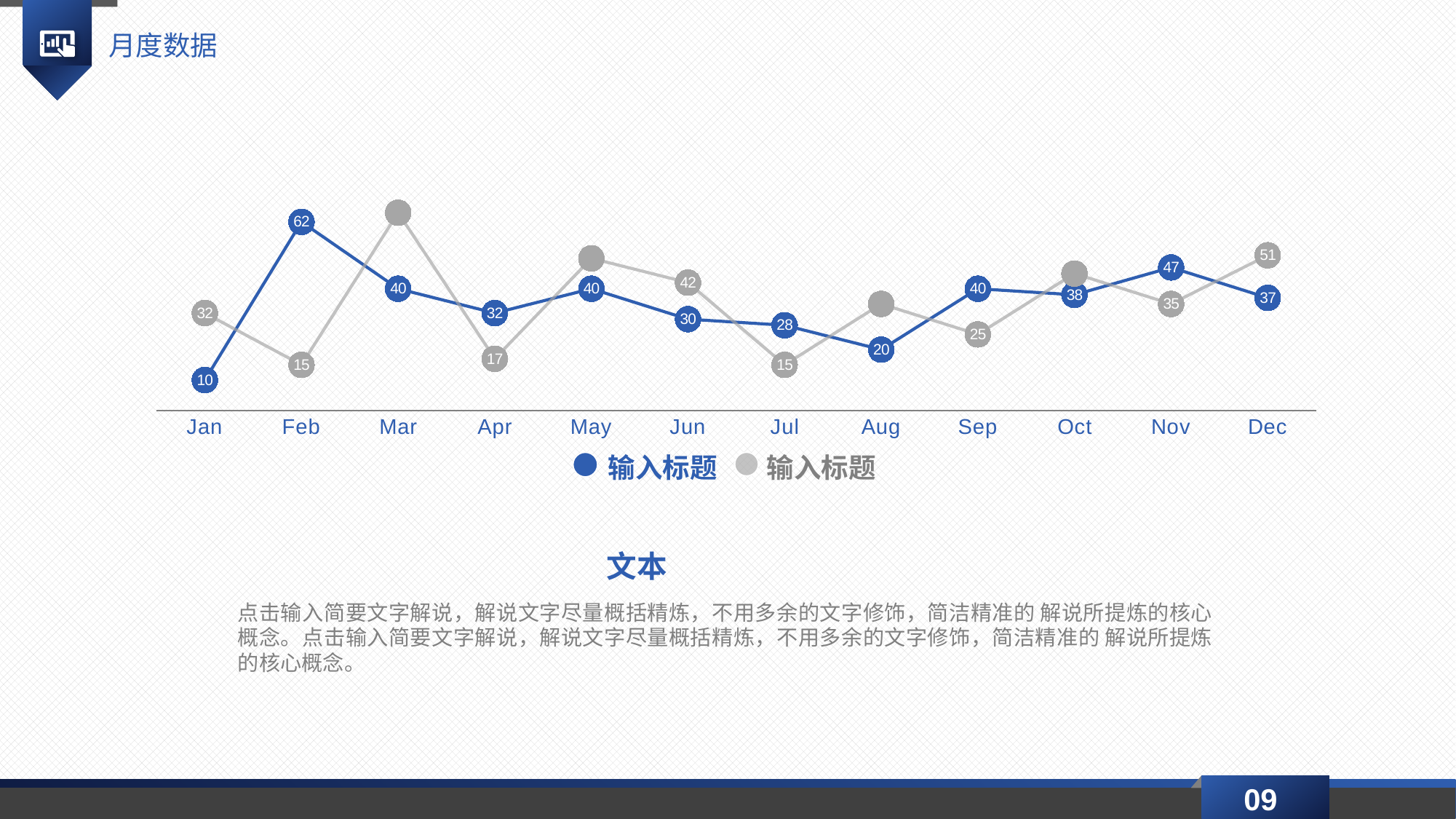

月度数据

### Chart

| Category | Series 1 | Series 2 |
|---|---|---|
| Jan | 10.0 | 32.0 |
| Feb | 62.0 | 15.0 |
| Mar | 40.0 | 65.0 |
| Apr | 32.0 | 17.0 |
| May | 40.0 | 50.0 |
| Jun | 30.0 | 42.0 |
| Jul | 28.0 | 15.0 |
| Aug | 20.0 | 35.0 |
| Sep | 40.0 | 25.0 |
| Oct | 38.0 | 45.0 |
| Nov | 47.0 | 35.0 |
| Dec | 37.0 | 51.0 |
输入标题
输入标题

文本
点击输入简要文字解说，解说文字尽量概括精炼，不用多余的文字修饰，简洁精准的 解说所提炼的核心概念。点击输入简要文字解说，解说文字尽量概括精炼，不用多余的文字修饰，简洁精准的 解说所提炼的核心概念。

09